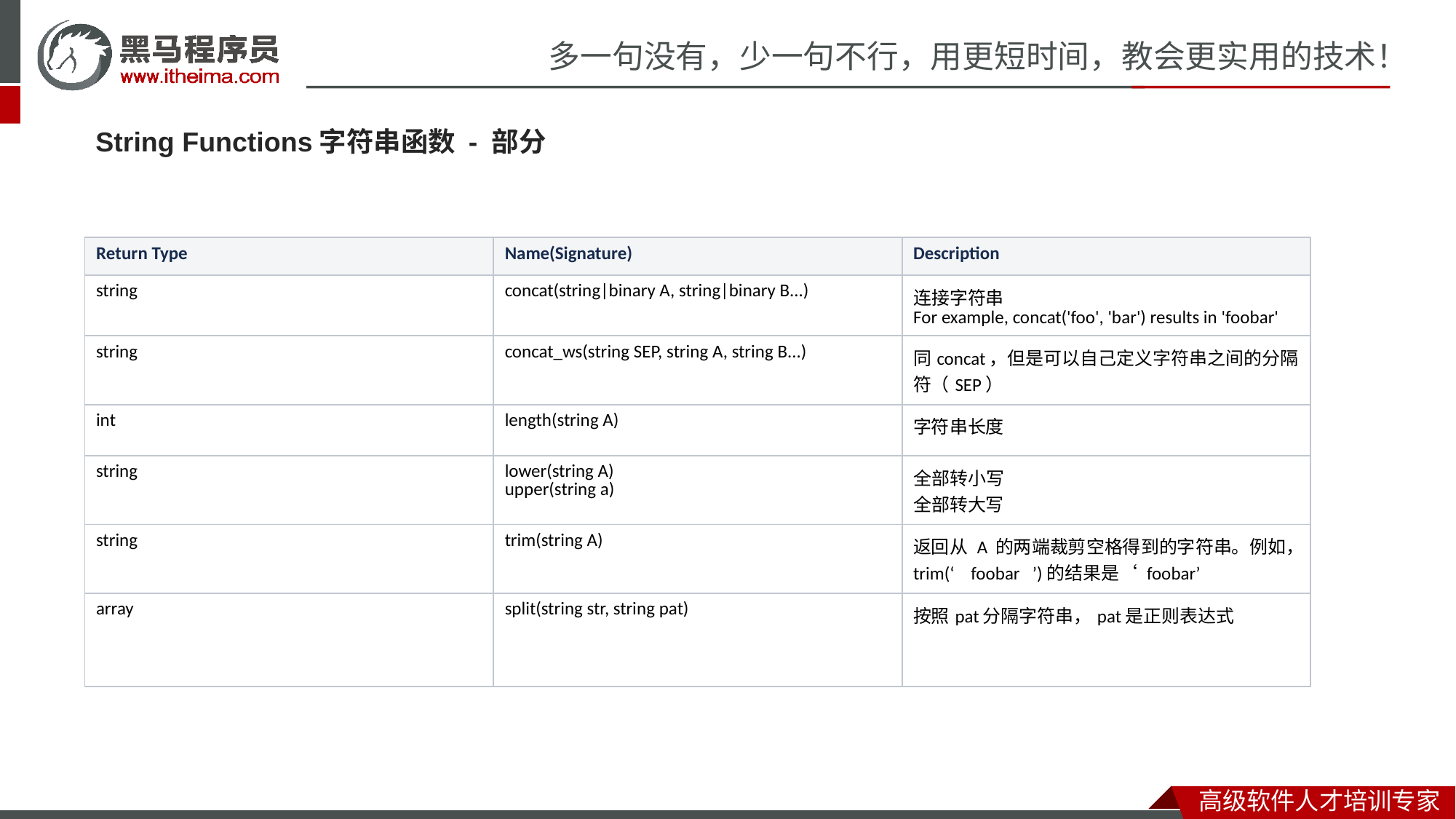

String Functions字符串函数 - 部分
| Return Type | Name(Signature) | Description |
| --- | --- | --- |
| string | concat(string|binary A, string|binary B...) | 连接字符串 For example, concat('foo', 'bar') results in 'foobar' |
| string | concat\_ws(string SEP, string A, string B...) | 同concat，但是可以自己定义字符串之间的分隔符（SEP） |
| int | length(string A) | 字符串长度 |
| string | lower(string A) upper(string a) | 全部转小写 全部转大写 |
| string | trim(string A) | 返回从 A 的两端裁剪空格得到的字符串。例如，trim(‘ foobar ’)的结果是‘ foobar’ |
| array | split(string str, string pat) | 按照pat分隔字符串，pat是正则表达式 |